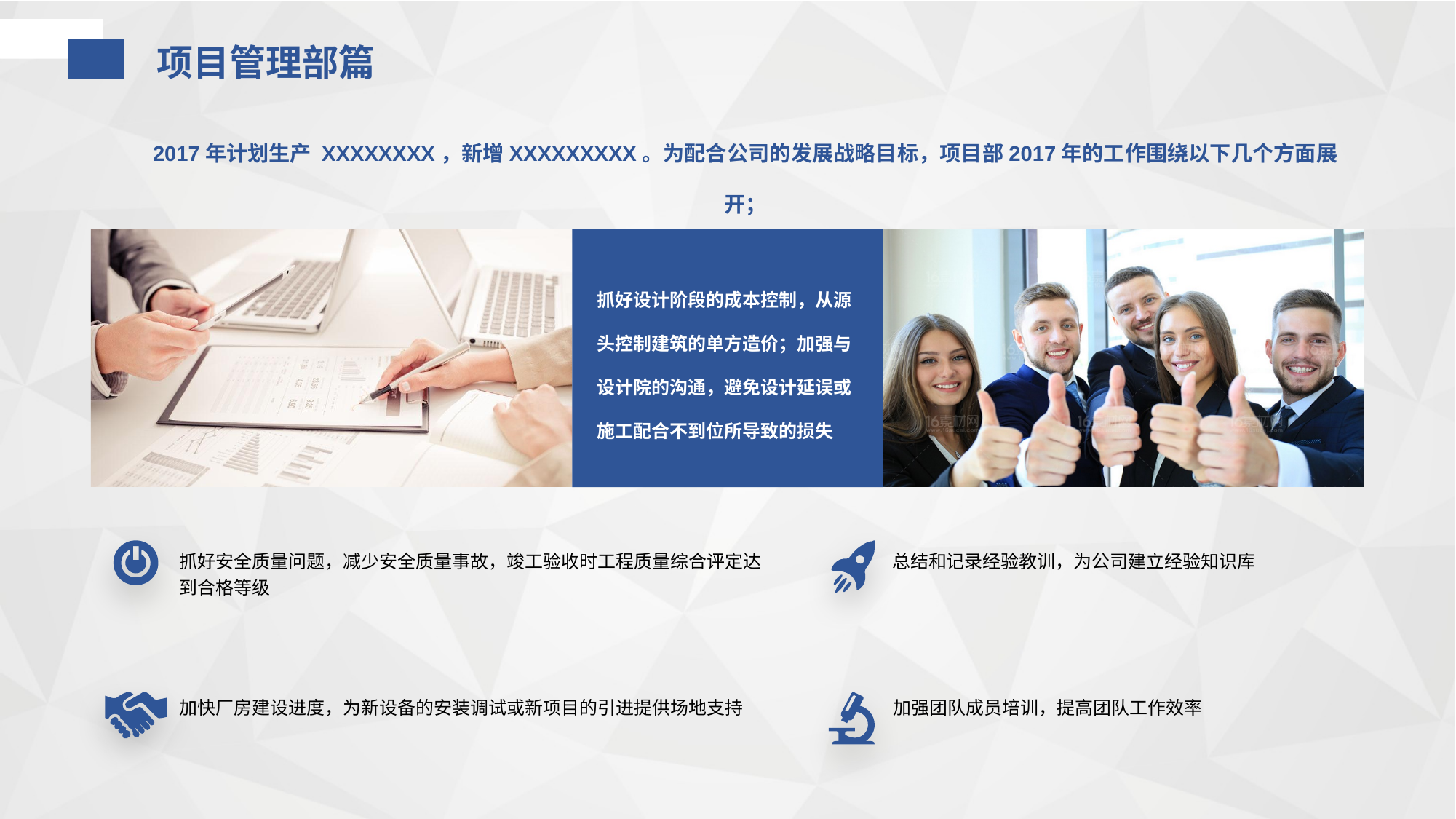

项目管理部篇

2017年计划生产 XXXXXXXX，新增XXXXXXXXX。为配合公司的发展战略目标，项目部2017年的工作围绕以下几个方面展开；

抓好设计阶段的成本控制，从源头控制建筑的单方造价；加强与设计院的沟通，避免设计延误或施工配合不到位所导致的损失

抓好安全质量问题，减少安全质量事故，竣工验收时工程质量综合评定达到合格等级

总结和记录经验教训，为公司建立经验知识库
加快厂房建设进度，为新设备的安装调试或新项目的引进提供场地支持
加强团队成员培训，提高团队工作效率